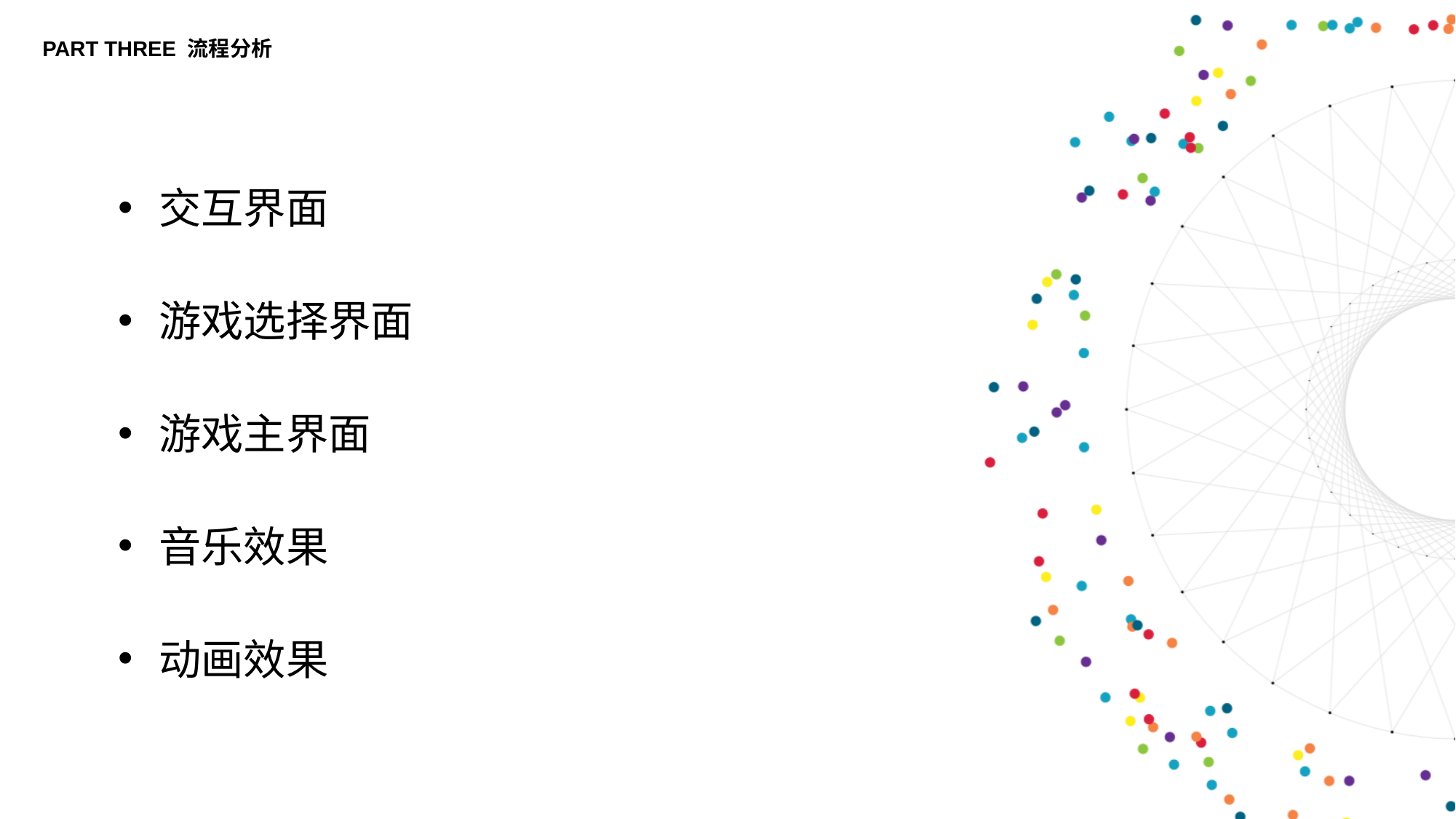

PART THREE 流程分析
交互界面
游戏选择界面
游戏主界面
音乐效果
动画效果